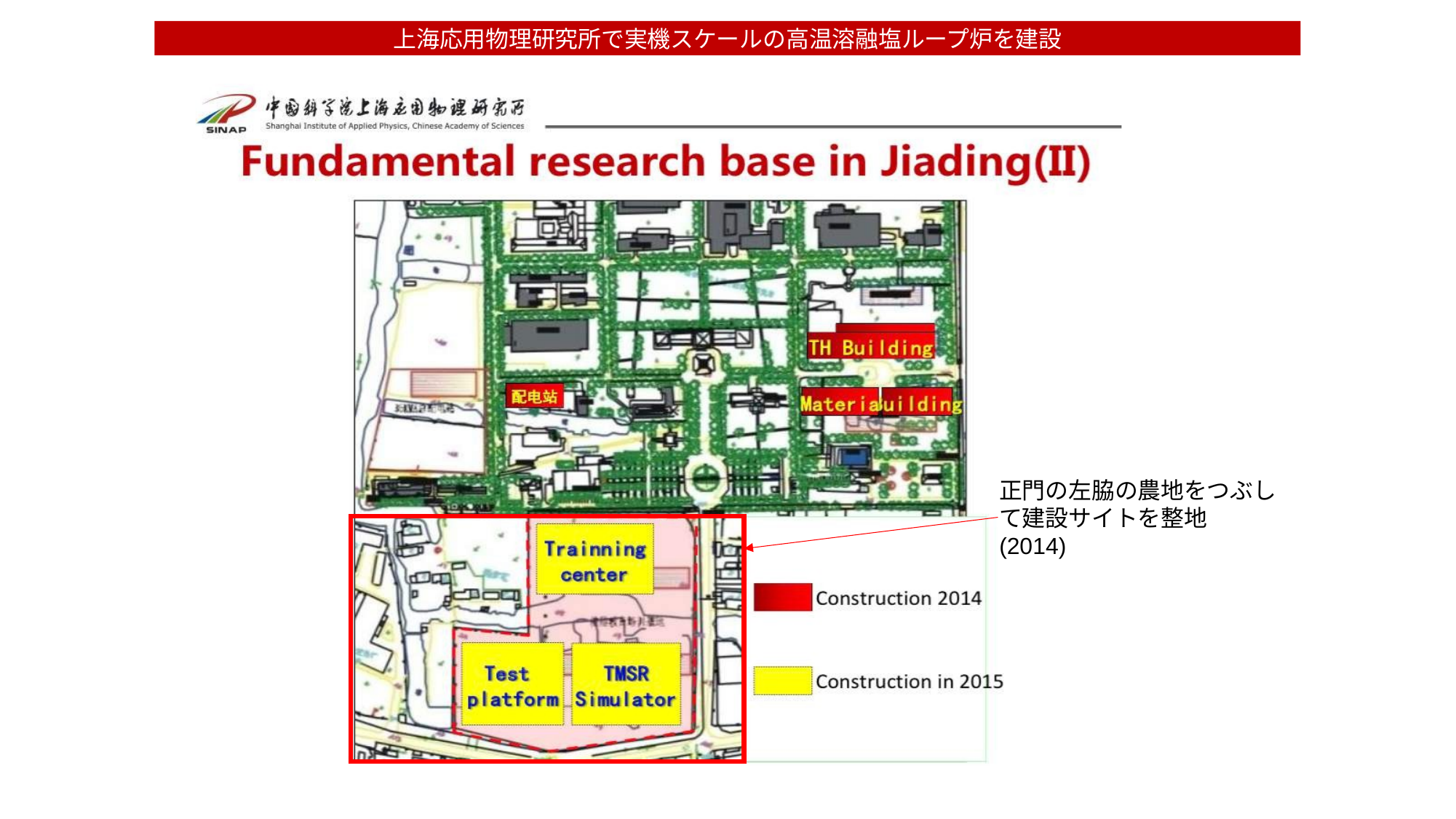

上海応用物理研究所で実機スケールの高温溶融塩ループ炉を建設

正門の左脇の農地をつぶして建設サイトを整地
(2014)